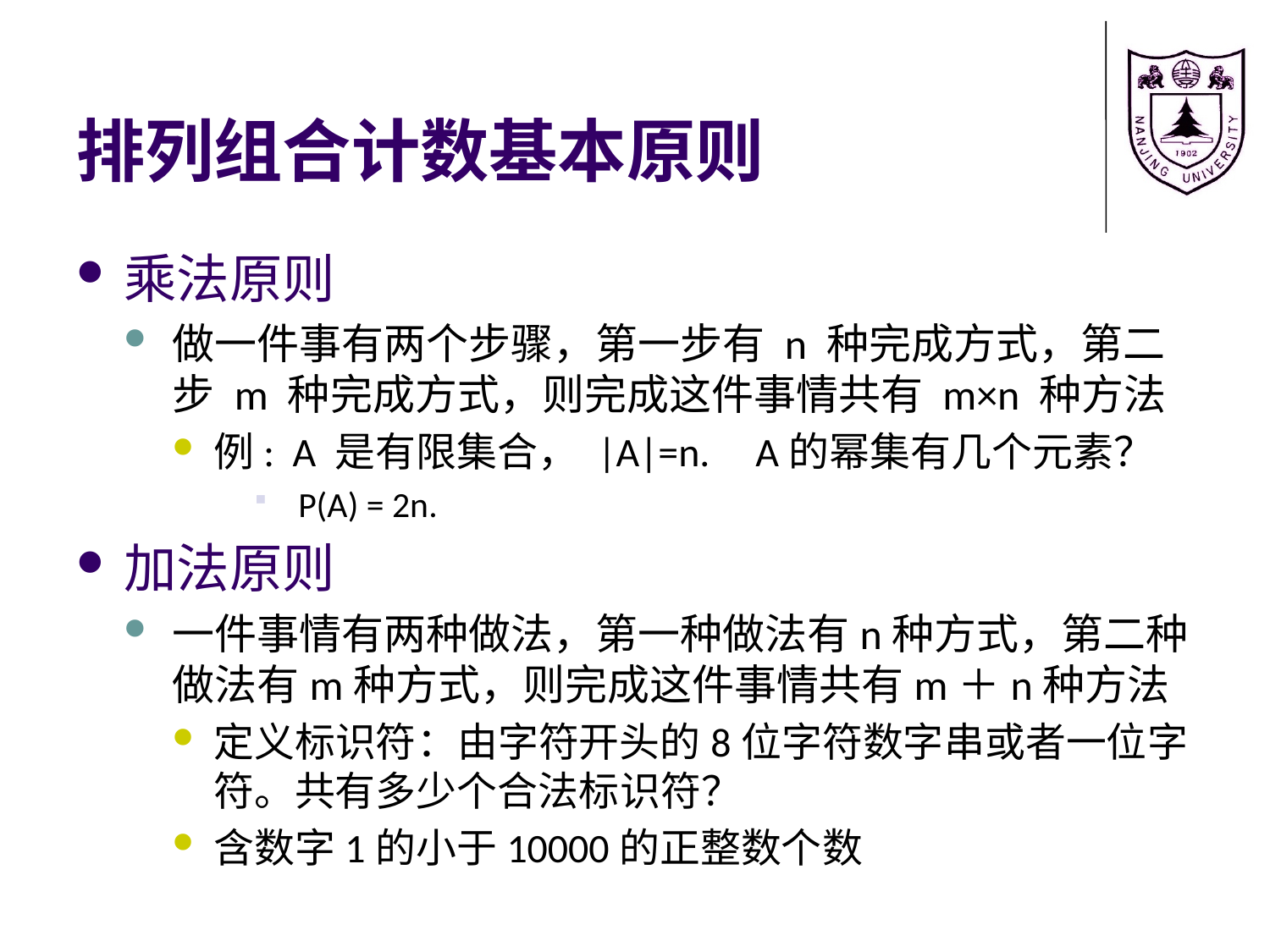

# 排列组合计数基本原则
乘法原则
做一件事有两个步骤，第一步有 n 种完成方式，第二步 m 种完成方式，则完成这件事情共有 m×n 种方法
例:  A 是有限集合， |A|=n.     A的幂集有几个元素？
P(A) = 2n.
加法原则
一件事情有两种做法，第一种做法有n种方式，第二种做法有m种方式，则完成这件事情共有m＋n种方法
定义标识符：由字符开头的8位字符数字串或者一位字符。共有多少个合法标识符？
含数字1的小于10000的正整数个数